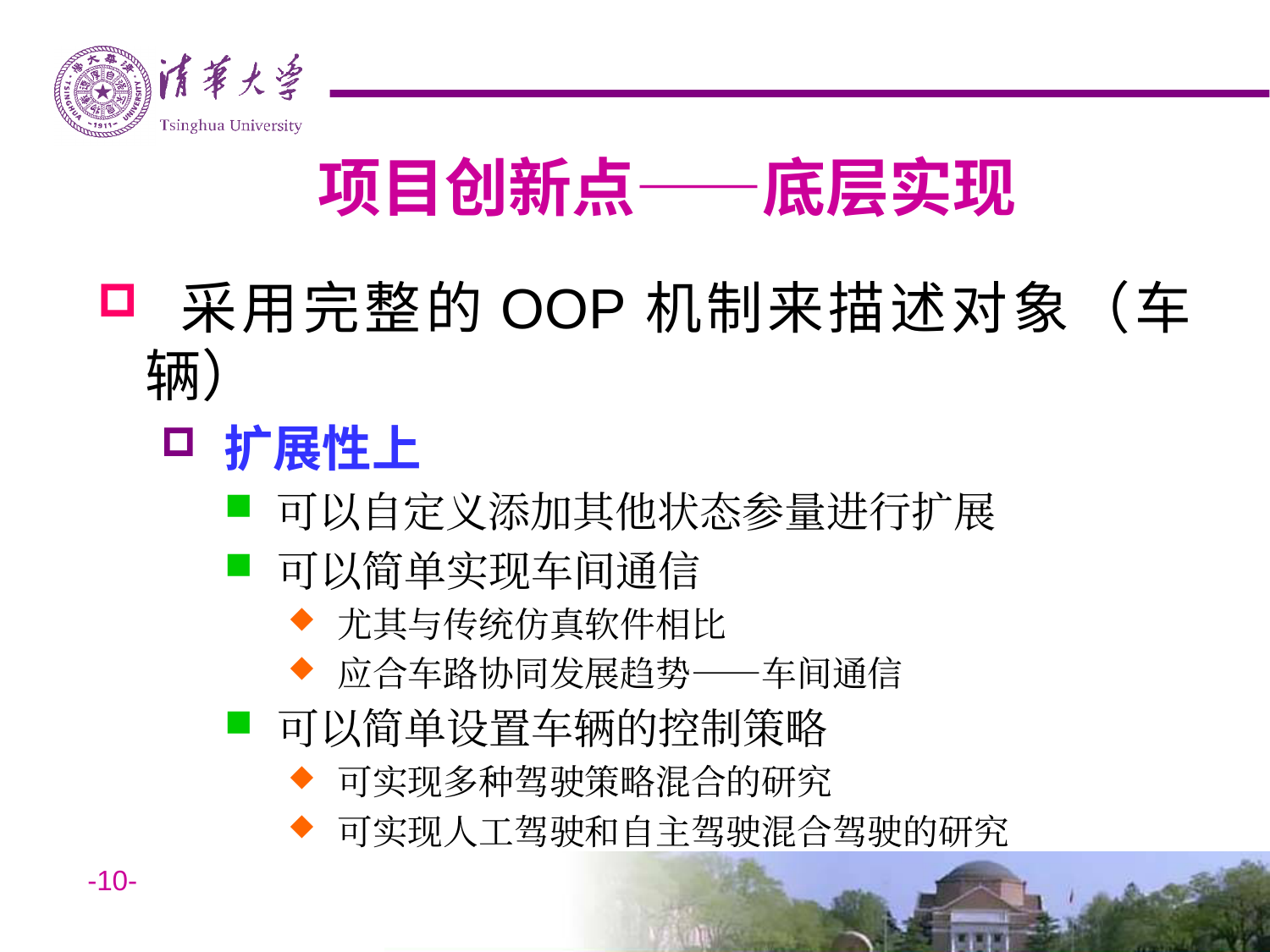

# 项目创新点——底层实现
 采用完整的OOP机制来描述对象（车辆）
 扩展性上
 可以自定义添加其他状态参量进行扩展
 可以简单实现车间通信
 尤其与传统仿真软件相比
 应合车路协同发展趋势——车间通信
 可以简单设置车辆的控制策略
 可实现多种驾驶策略混合的研究
 可实现人工驾驶和自主驾驶混合驾驶的研究